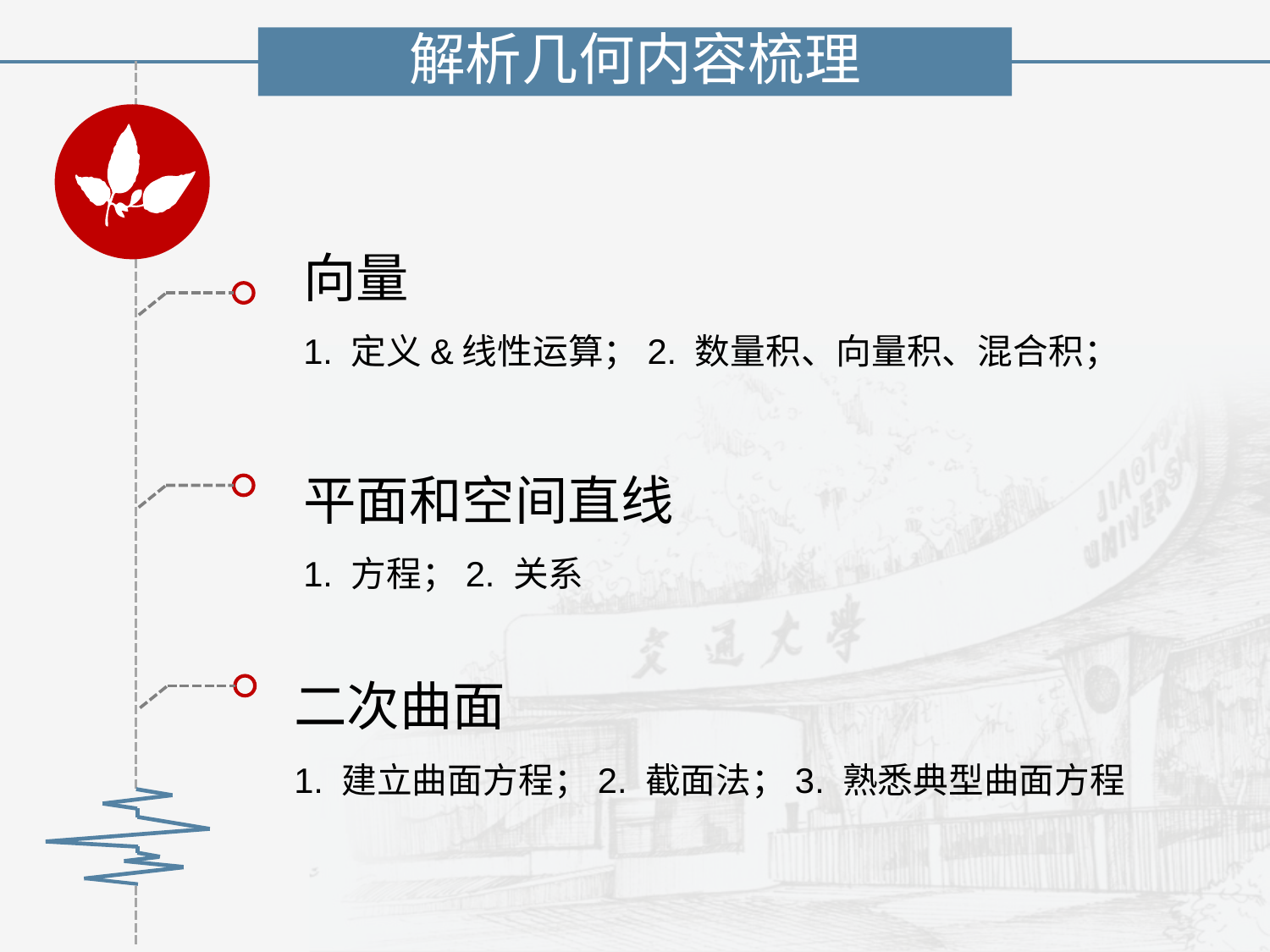

解析几何内容梳理

向量
1. 定义&线性运算；2. 数量积、向量积、混合积；

平面和空间直线
1. 方程；2. 关系

二次曲面
1. 建立曲面方程；2. 截面法；3. 熟悉典型曲面方程